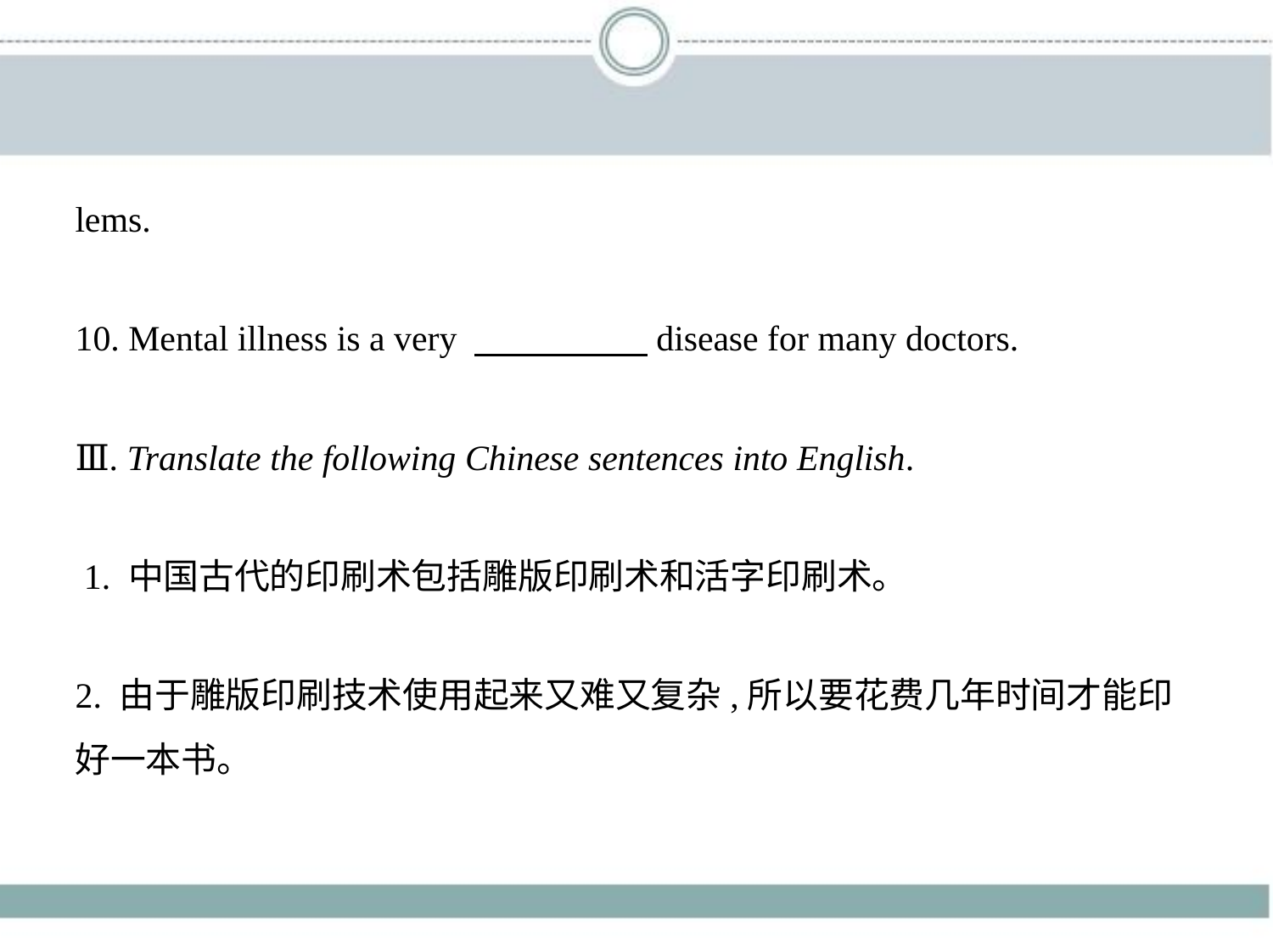

lems.
10. Mental illness is a very 　　　　    disease for many doctors.
Ⅲ. Translate the following Chinese sentences into English.
 1. 中国古代的印刷术包括雕版印刷术和活字印刷术。
2. 由于雕版印刷技术使用起来又难又复杂,所以要花费几年时间才能印
好一本书。